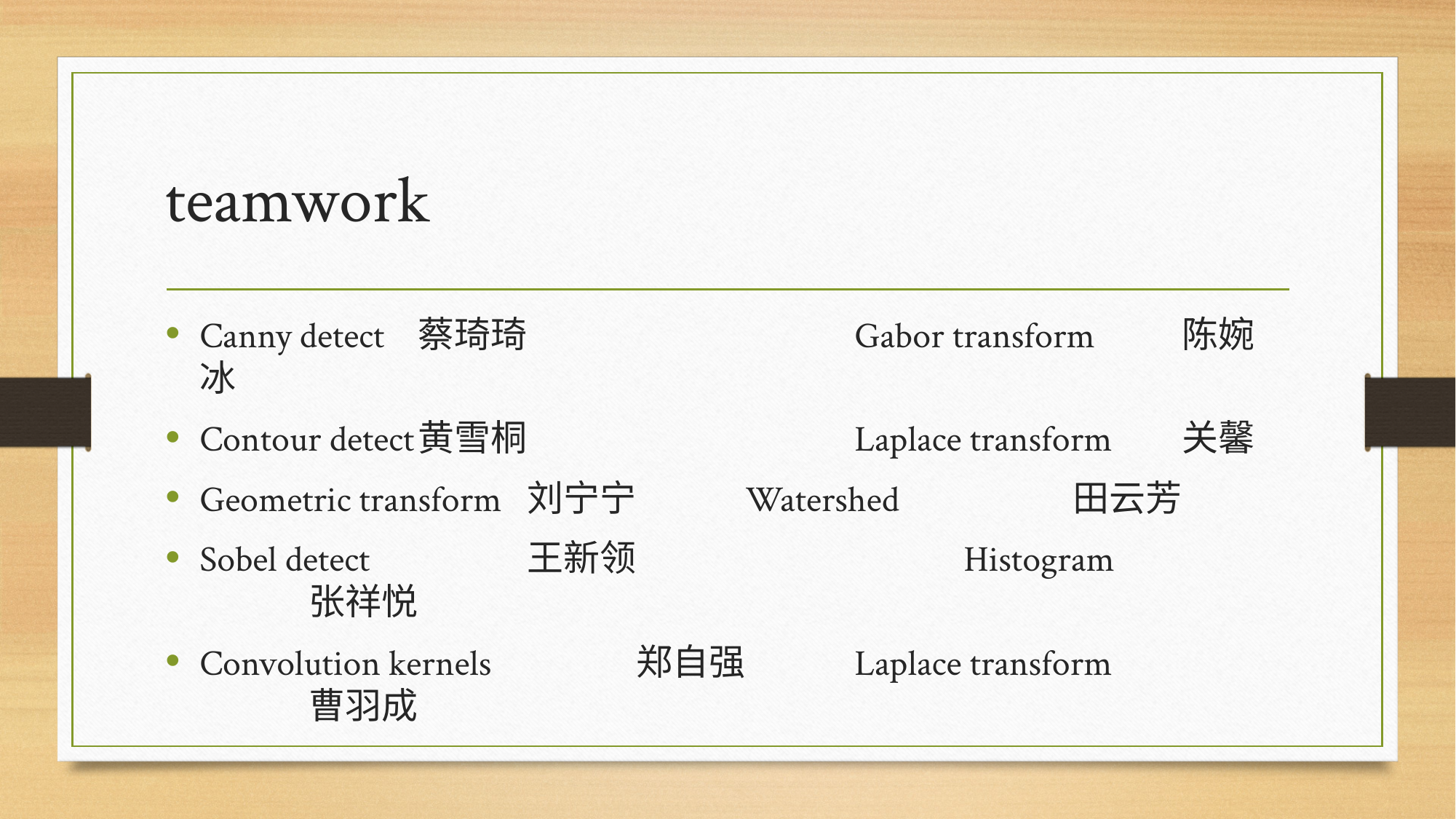

# teamwork
Canny detect	蔡琦琦			Gabor transform	陈婉冰
Contour detect	黄雪桐			Laplace transform	关馨
Geometric transform	刘宁宁	Watershed		田云芳
Sobel detect		王新领			Histogram		张祥悦
Convolution kernels		郑自强	Laplace transform		曹羽成